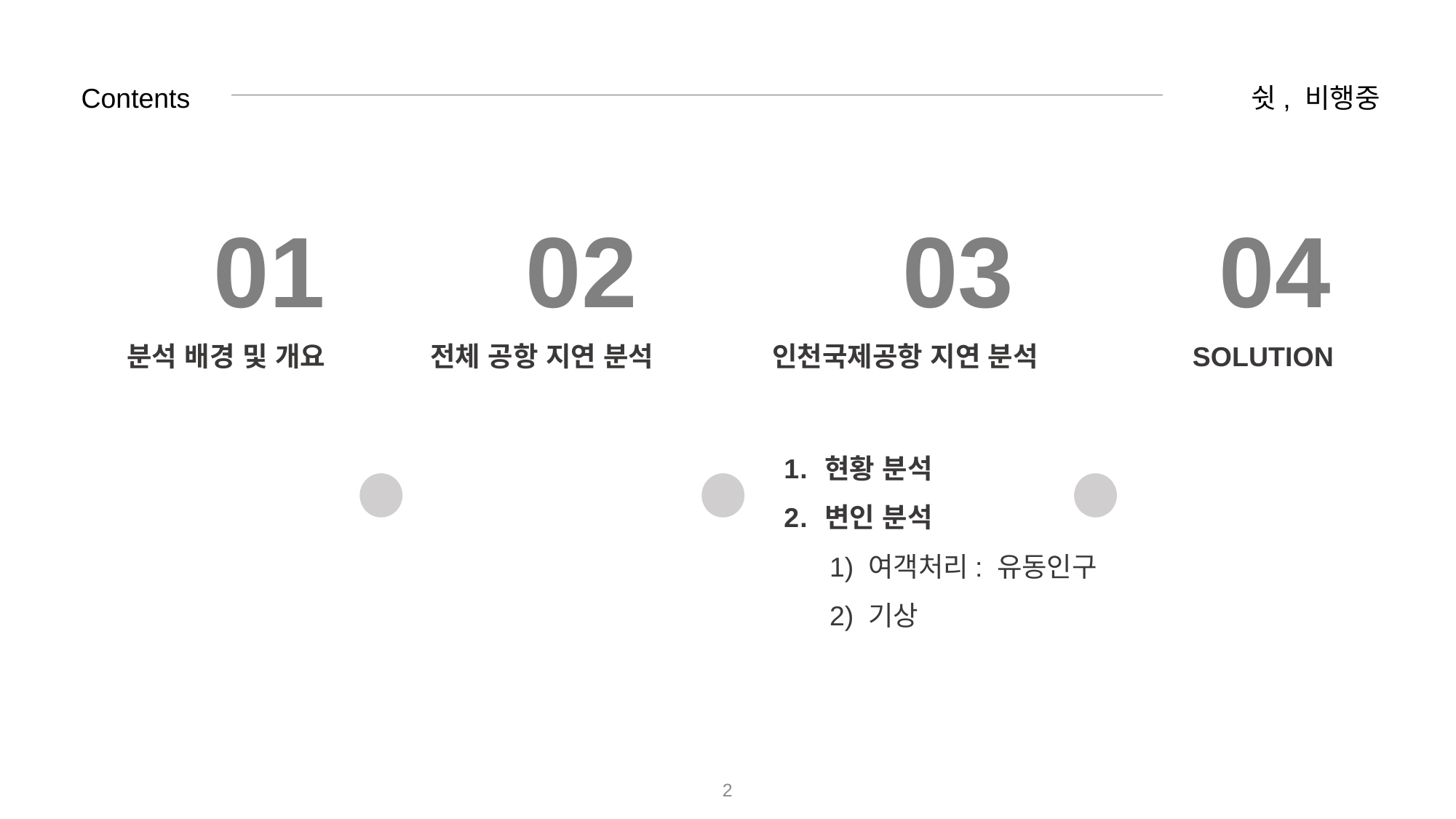

Contents
쉿, 비행중
01
02
03
04
분석 배경 및 개요
전체 공항 지연 분석
인천국제공항 지연 분석
SOLUTION
현황 분석
변인 분석
      1) 여객처리: 유동인구
      2) 기상

2